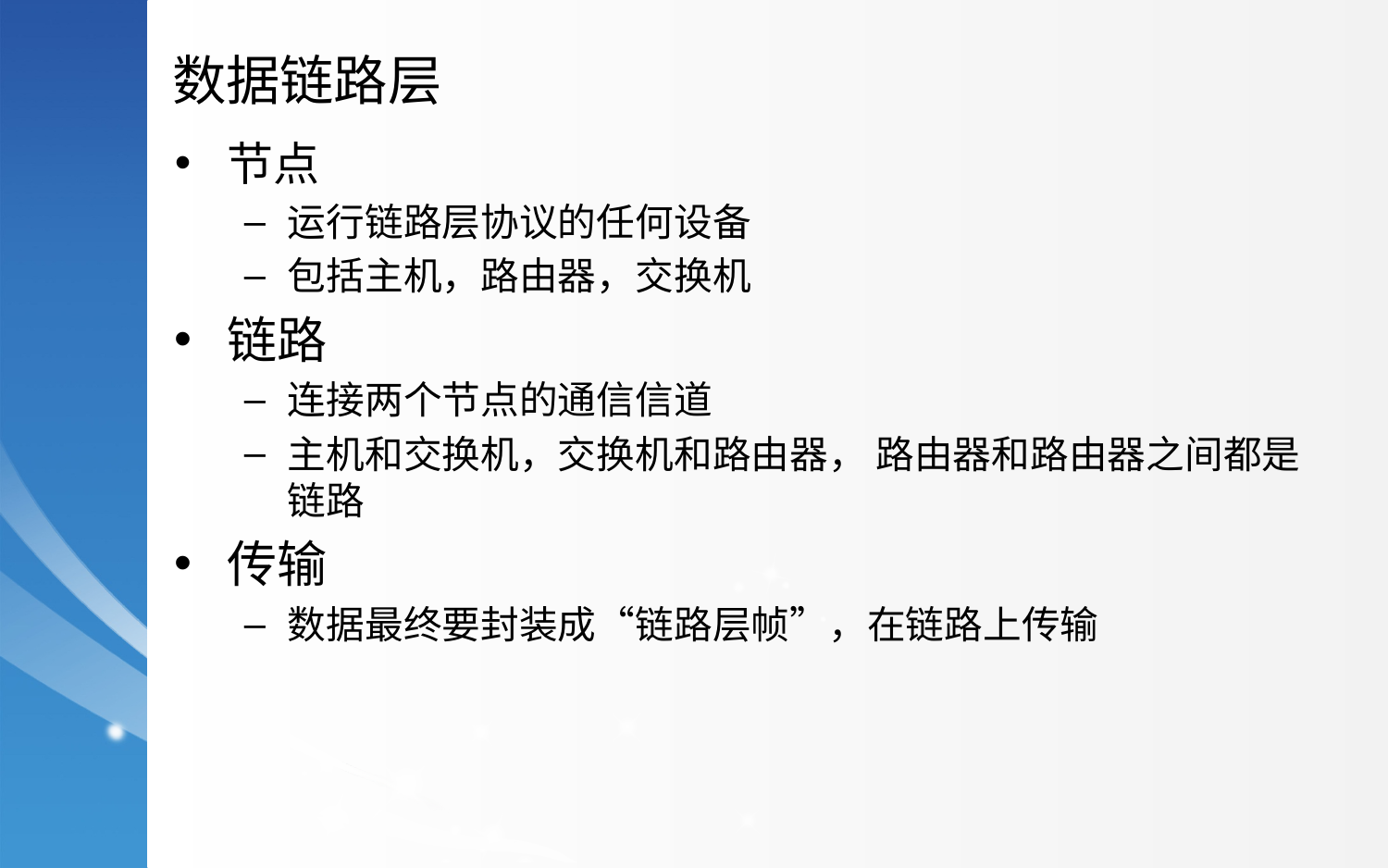

数据链路层
节点
运行链路层协议的任何设备
包括主机，路由器，交换机
链路
连接两个节点的通信信道
主机和交换机，交换机和路由器， 路由器和路由器之间都是链路
传输
数据最终要封装成“链路层帧”，在链路上传输